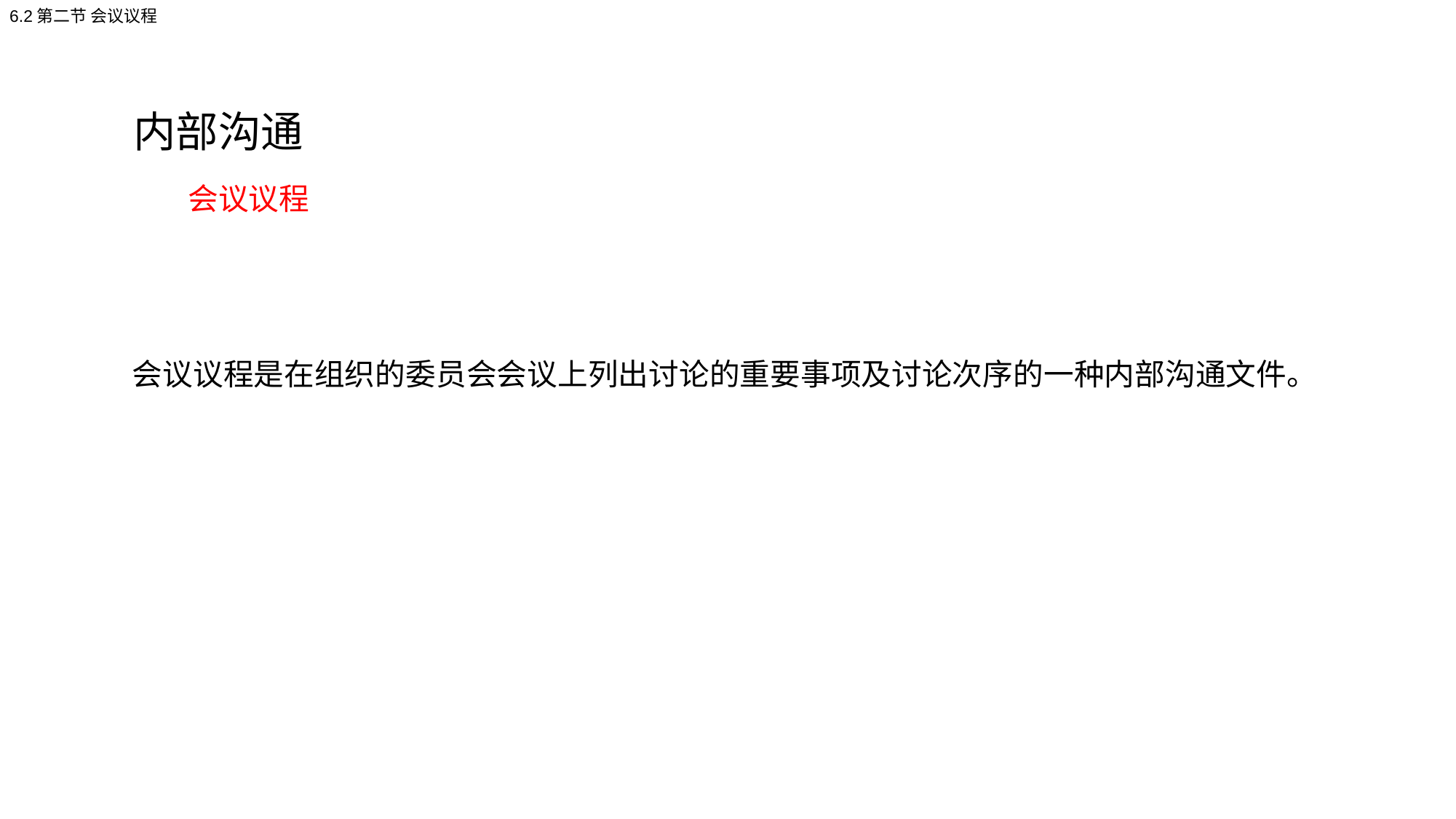

6.2第二节 会议议程
内部沟通
会议议程
会议议程是在组织的委员会会议上列出讨论的重要事项及讨论次序的一种内部沟通文件。